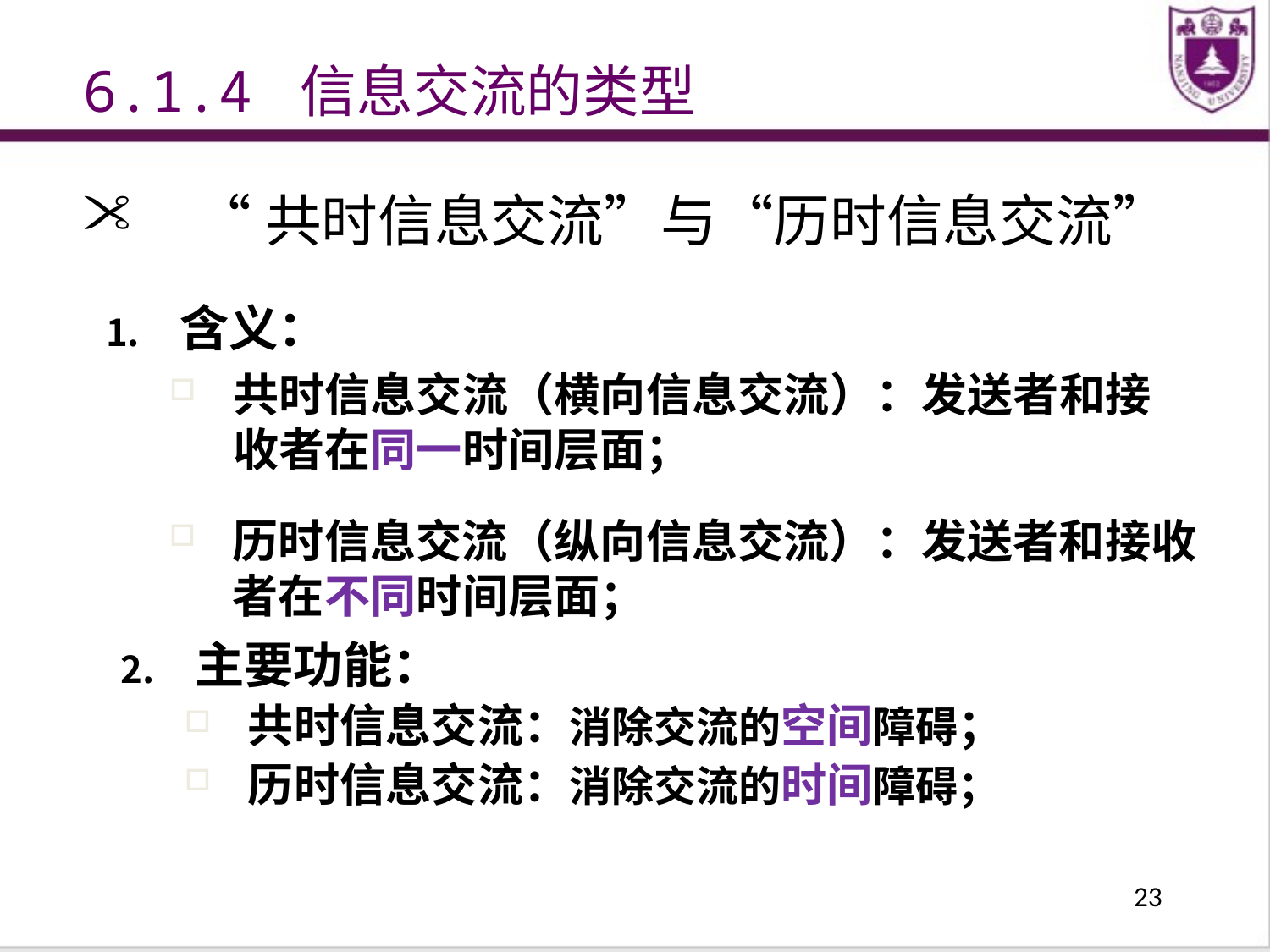

6.1.4 信息交流的类型
“共时信息交流”与“历时信息交流”
含义：
共时信息交流（横向信息交流）：发送者和接收者在同一时间层面；
历时信息交流（纵向信息交流）：发送者和接收者在不同时间层面；
主要功能：
共时信息交流：消除交流的空间障碍；
历时信息交流：消除交流的时间障碍；
23